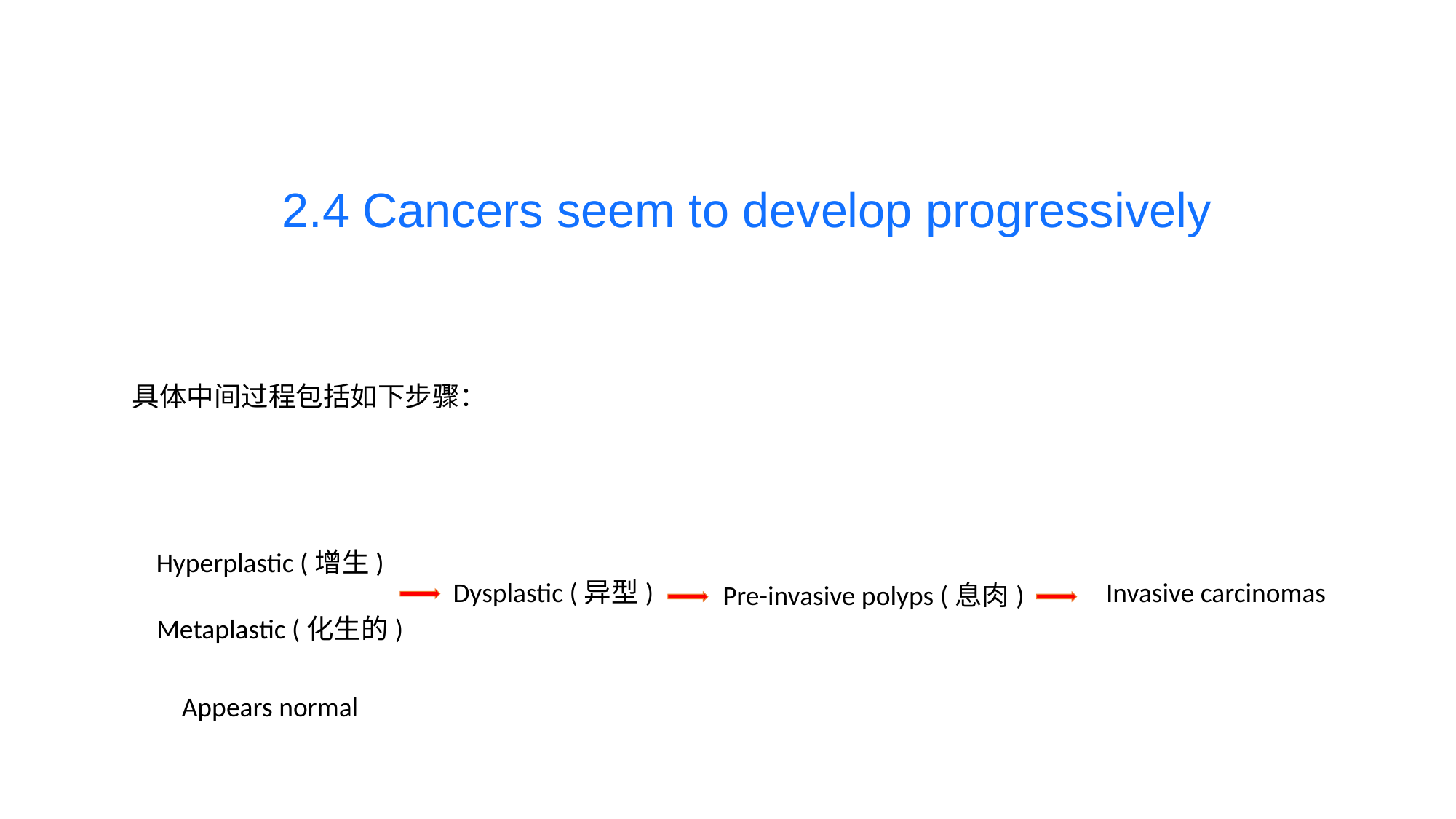

2.4 Cancers seem to develop progressively
具体中间过程包括如下步骤：
Hyperplastic (增生)
Dysplastic (异型)
Invasive carcinomas
Pre-invasive polyps (息肉)

Metaplastic (化生的)
Appears normal